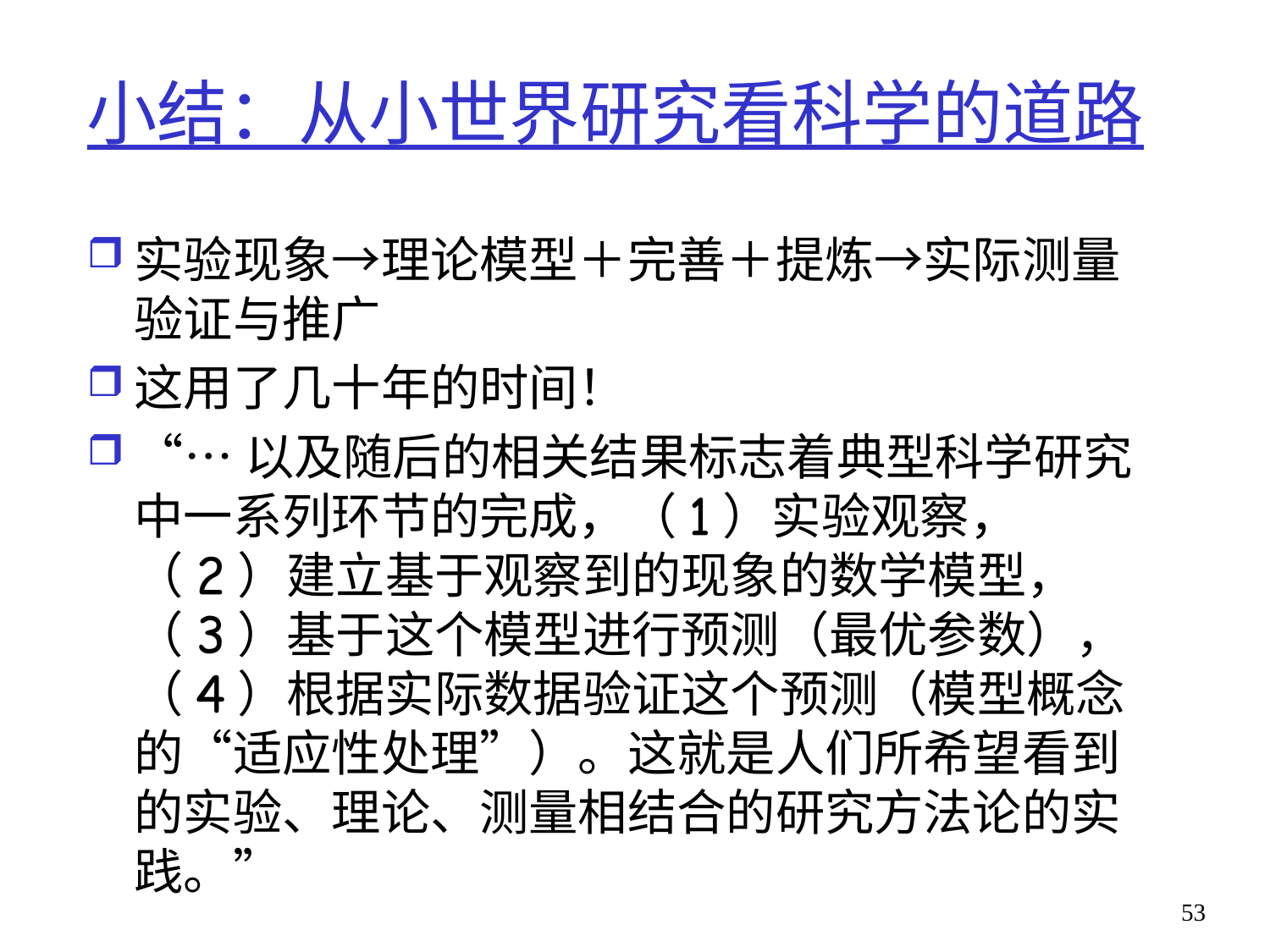

# 小结：从小世界研究看科学的道路
实验现象→理论模型＋完善＋提炼→实际测量验证与推广
这用了几十年的时间！
“…以及随后的相关结果标志着典型科学研究中一系列环节的完成，（1）实验观察，（2）建立基于观察到的现象的数学模型，（3）基于这个模型进行预测（最优参数），（4）根据实际数据验证这个预测（模型概念的“适应性处理”）。这就是人们所希望看到的实验、理论、测量相结合的研究方法论的实践。”
53